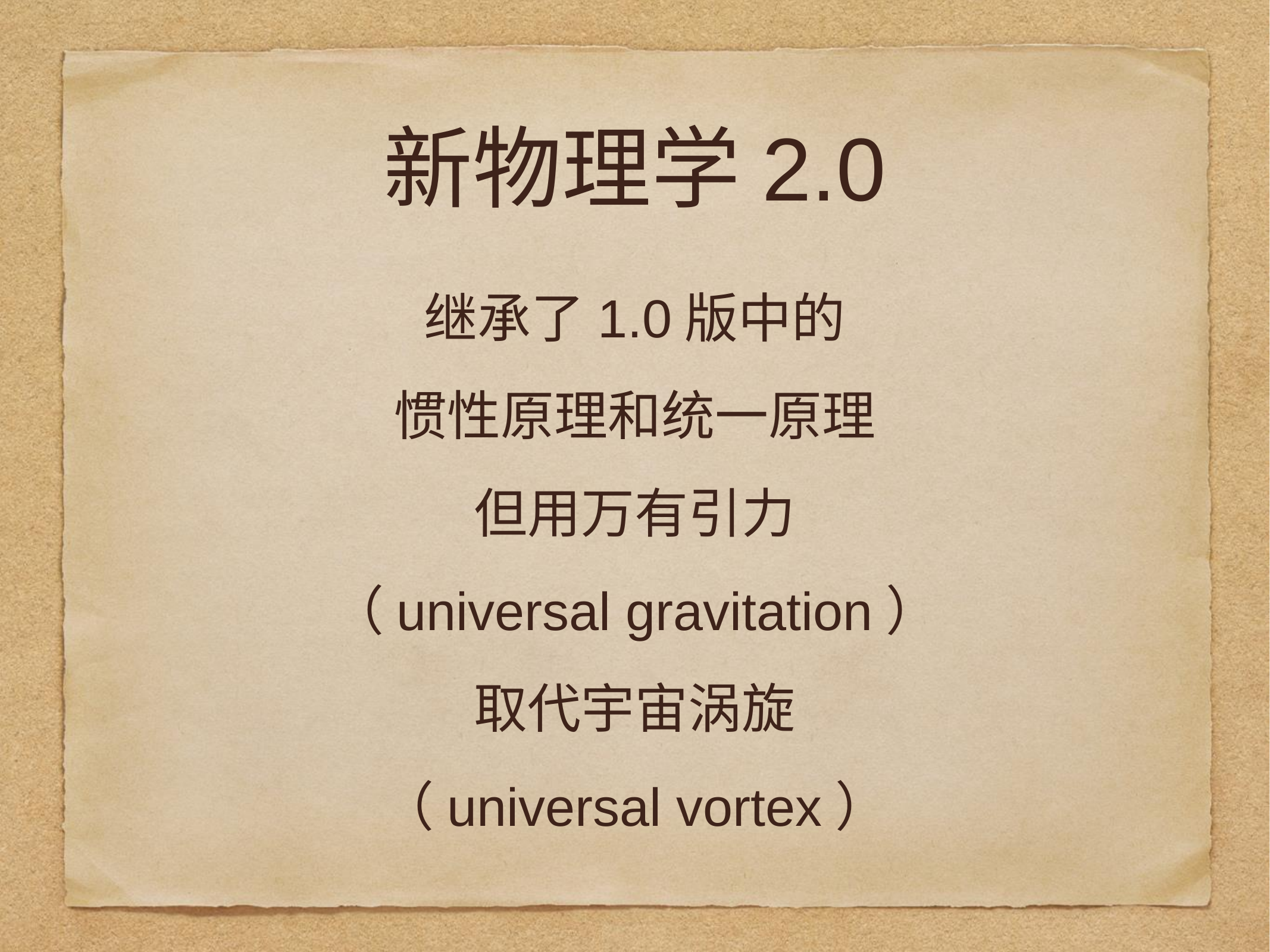

# 新物理学2.0
继承了1.0版中的
惯性原理和统一原理
但用万有引力
（universal gravitation）
取代宇宙涡旋
（universal vortex）